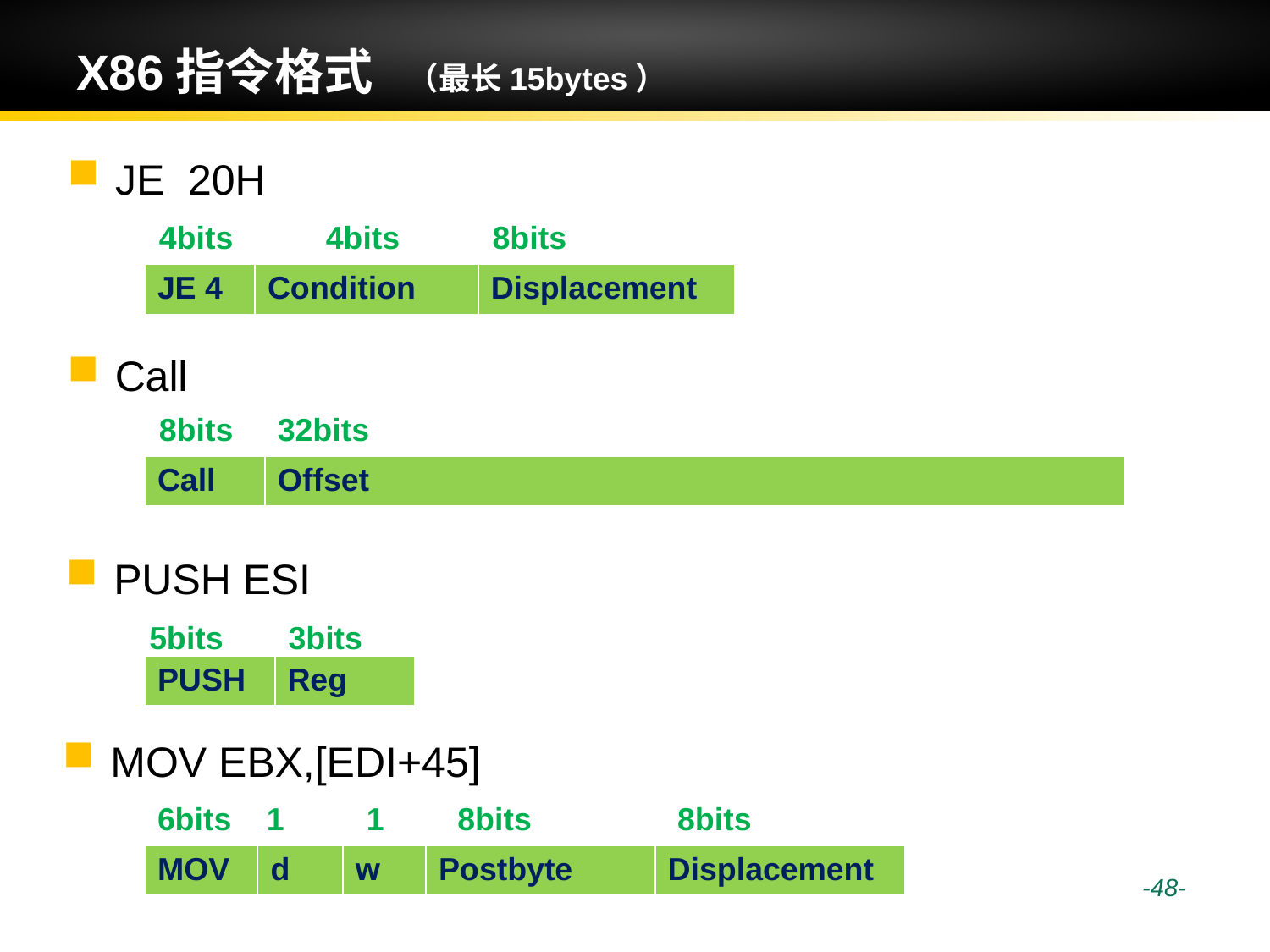

# X86指令格式   （最长15bytes）
JE  20H
| 4bits | 4bits | 8bits |
| --- | --- | --- |
| JE 4 | Condition | Displacement |
| --- | --- | --- |
Call
| 8bits | 32bits |
| --- | --- |
| Call | Offset |
| --- | --- |
PUSH ESI
| 5bits | 3bits |
| --- | --- |
| PUSH | Reg |
| --- | --- |
MOV EBX,[EDI+45]
| 6bits | 1 | 1 | 8bits | 8bits |
| --- | --- | --- | --- | --- |
| MOV | d | w | Postbyte | Displacement |
| --- | --- | --- | --- | --- |
 -48-